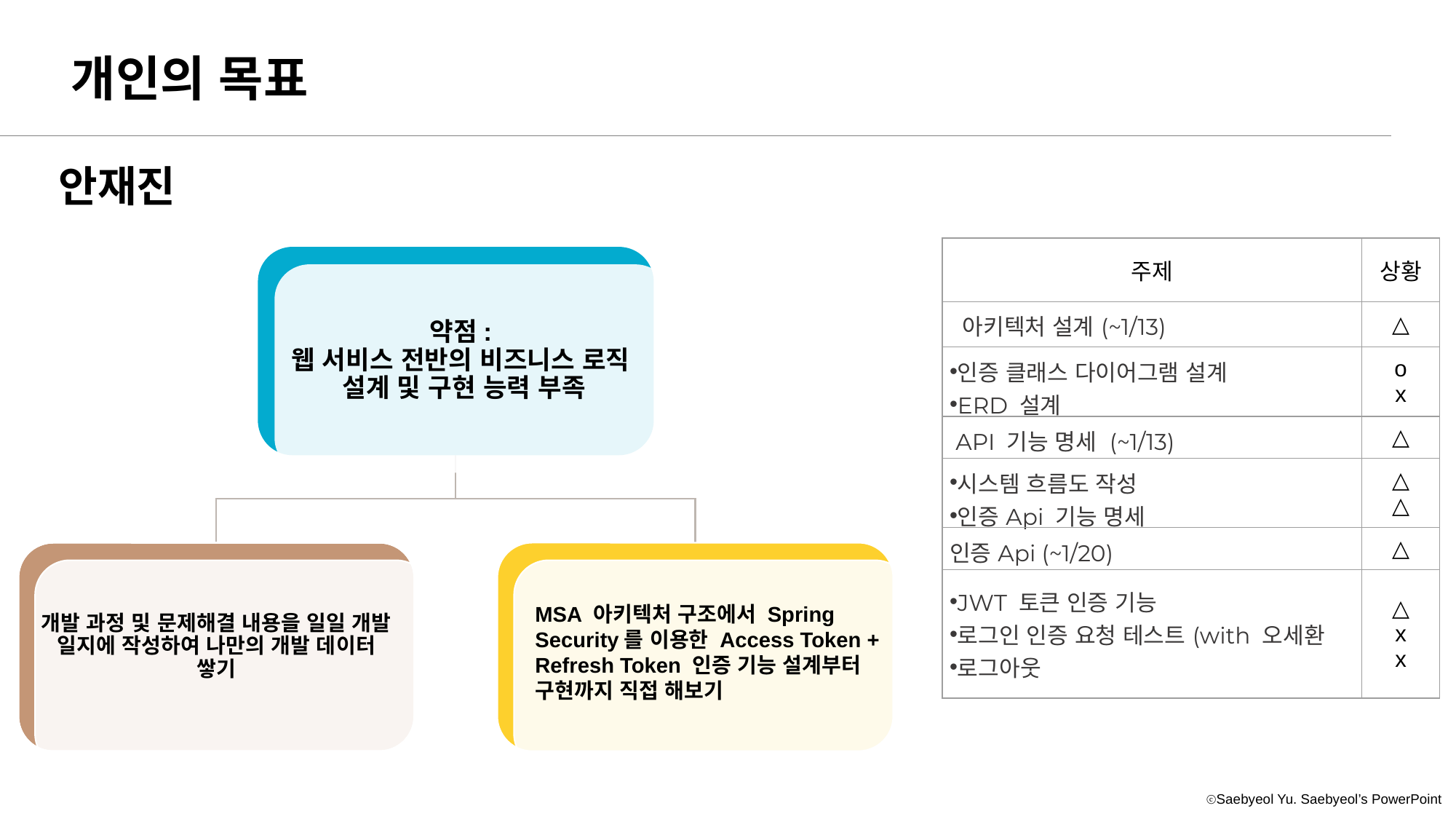

개인의 목표
안재진
| 주제 | 상황 |
| --- | --- |
| 아키텍처 설계(~1/13) | △ |
| 인증 클래스 다이어그램 설계 ERD 설계 | o x |
| API 기능 명세 (~1/13) | △ |
| 시스템 흐름도 작성  인증Api 기능 명세 | △ △ |
| 인증Api (~1/20) | △ |
| JWT 토큰 인증 기능 로그인 인증 요청 테스트(with 오세환 로그아웃 | △ x x |

약점:
웹 서비스 전반의 비즈니스 로직
설계 및 구현 능력 부족

개발 과정 및 문제해결 내용을 일일 개발 일지에 작성하여 나만의 개발 데이터 쌓기
MSA 아키텍처 구조에서 Spring Security를 이용한 Access Token + Refresh Token 인증 기능 설계부터
구현까지 직접 해보기